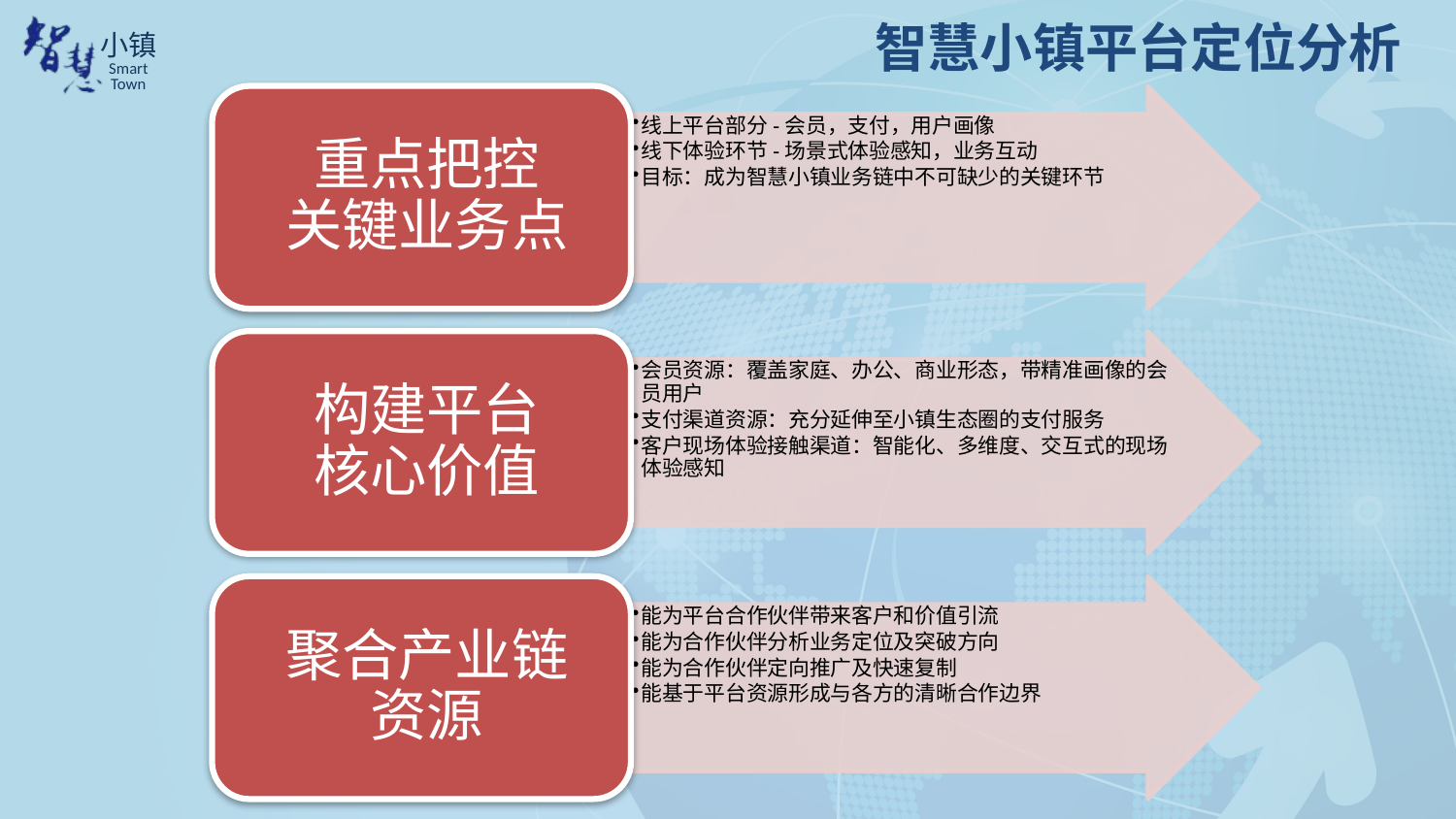

# 智慧小镇平台定位分析
线上平台部分-会员，支付，用户画像
线下体验环节-场景式体验感知，业务互动
目标：成为智慧小镇业务链中不可缺少的关键环节
重点把控
关键业务点
会员资源：覆盖家庭、办公、商业形态，带精准画像的会员用户
支付渠道资源：充分延伸至小镇生态圈的支付服务
客户现场体验接触渠道：智能化、多维度、交互式的现场体验感知
构建平台
核心价值
能为平台合作伙伴带来客户和价值引流
能为合作伙伴分析业务定位及突破方向
能为合作伙伴定向推广及快速复制
能基于平台资源形成与各方的清晰合作边界
聚合产业链
资源